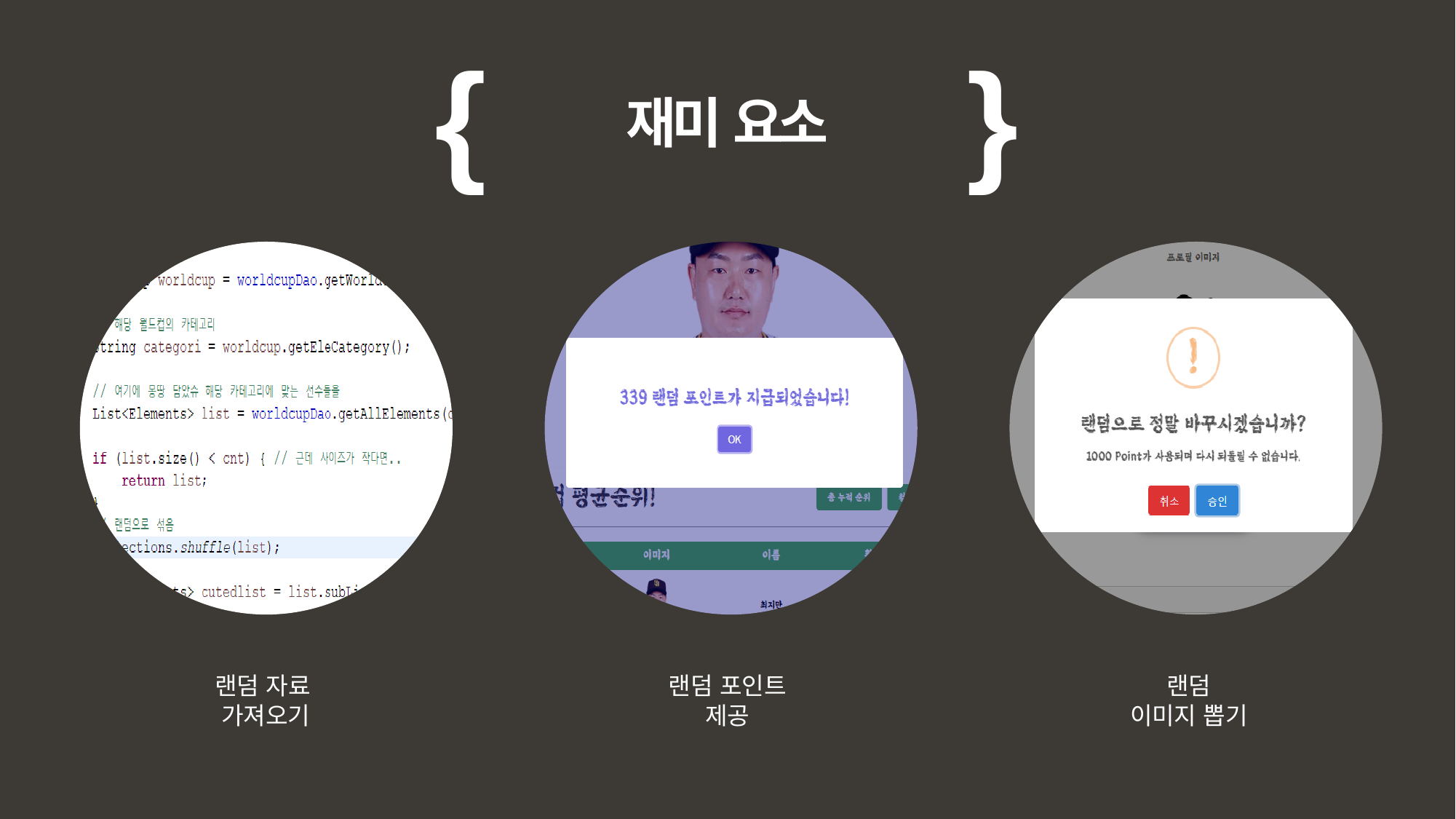

{             }
재미 요소

랜덤 자료
가져오기
랜덤 포인트
제공
랜덤
이미지 뽑기